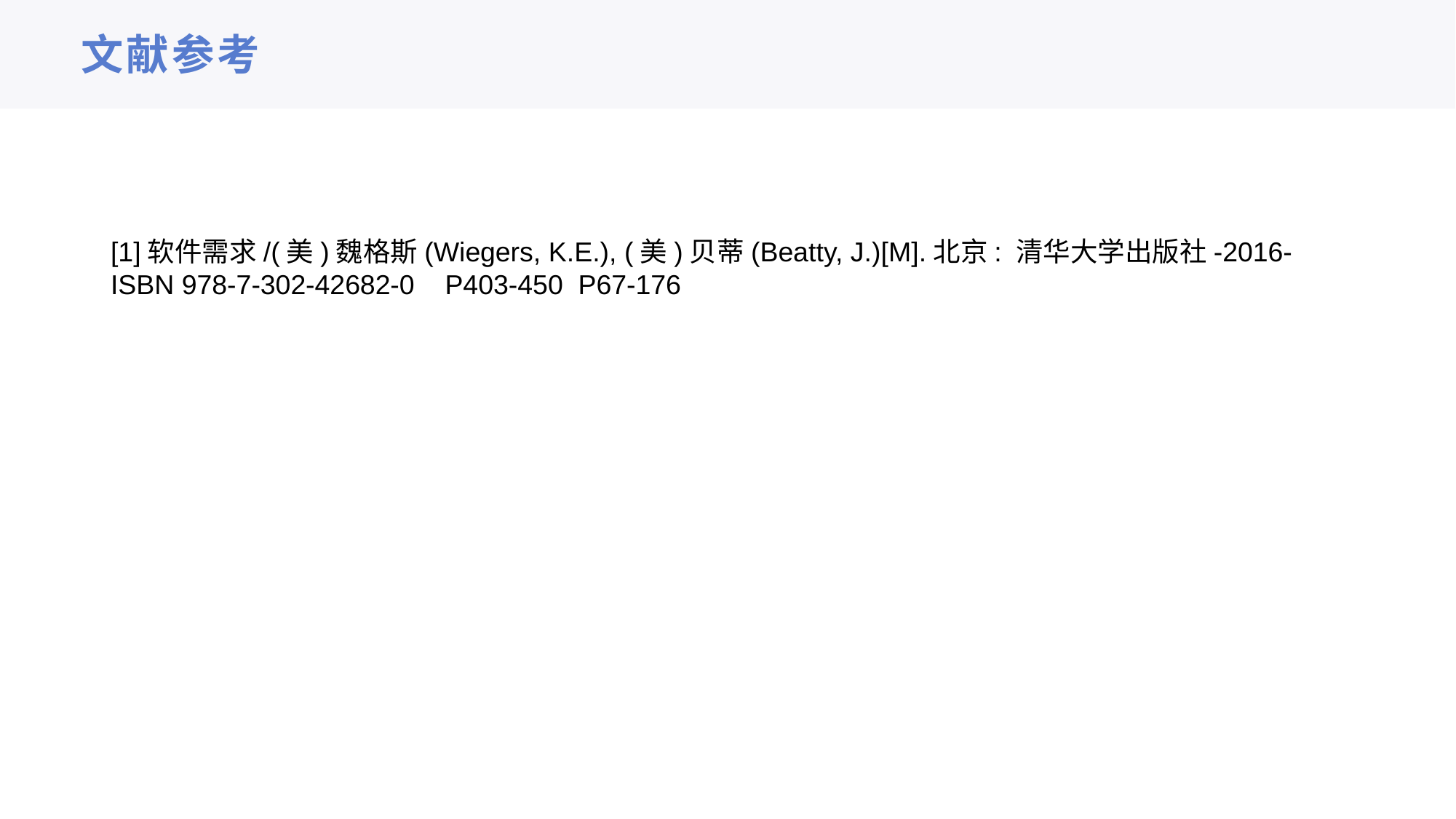

# 文献参考
[1]软件需求/(美)魏格斯(Wiegers, K.E.), (美)贝蒂(Beatty, J.)[M].北京: 清华大学出版社-2016-ISBN 978-7-302-42682-0    P403-450  P67-176